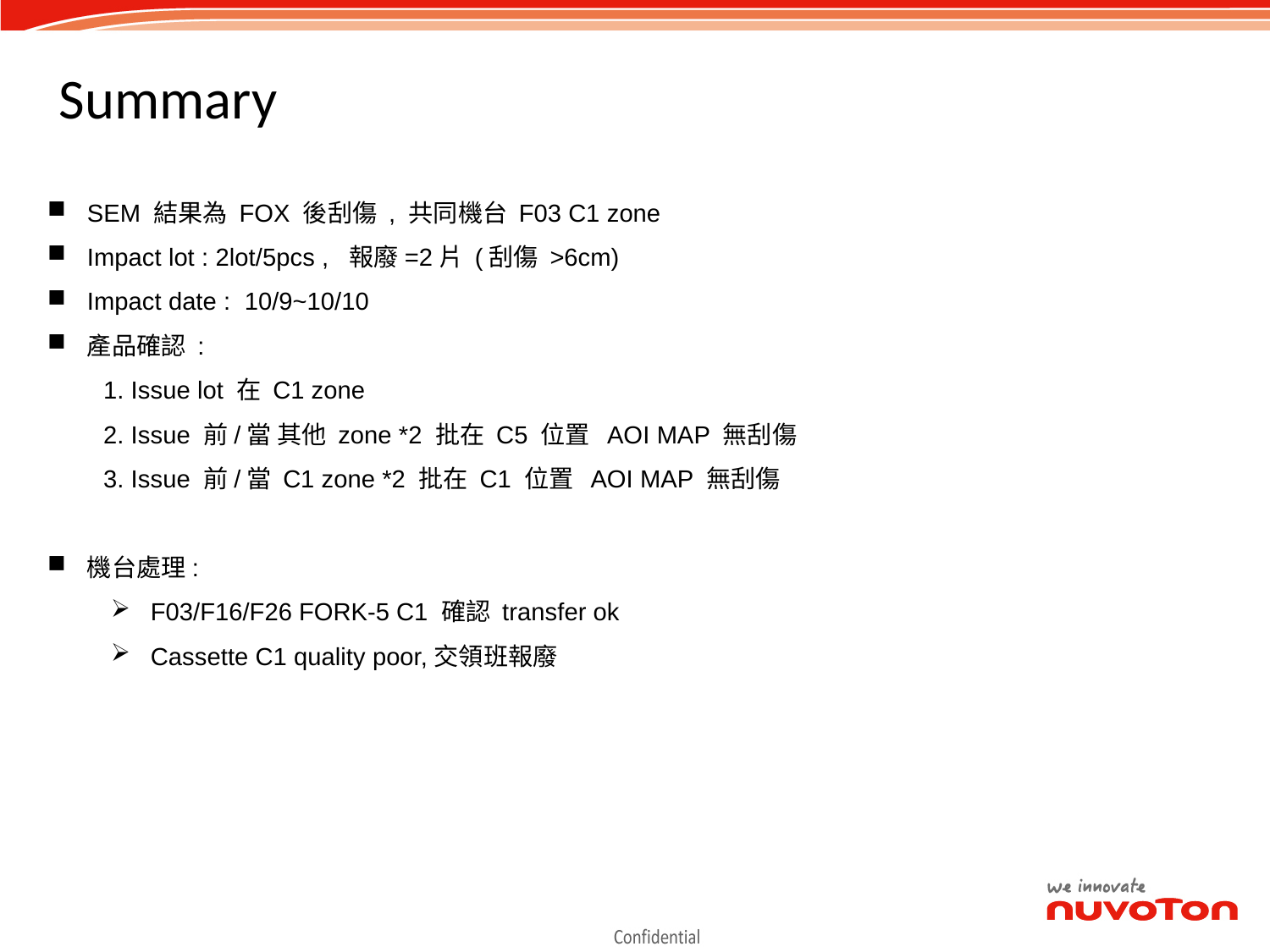

Summary
SEM 結果為 FOX 後刮傷 , 共同機台 F03 C1 zone
Impact lot : 2lot/5pcs ,  報廢=2片 (刮傷 >6cm)
Impact date :  10/9~10/10
產品確認 :
        1. Issue lot 在 C1 zone
        2. Issue 前/當 其他 zone *2 批在 C5 位置  AOI MAP 無刮傷
        3. Issue 前/當 C1 zone *2 批在 C1 位置  AOI MAP 無刮傷

機台處理:
F03/F16/F26 FORK-5 C1 確認 transfer ok
Cassette C1 quality poor,交領班報廢